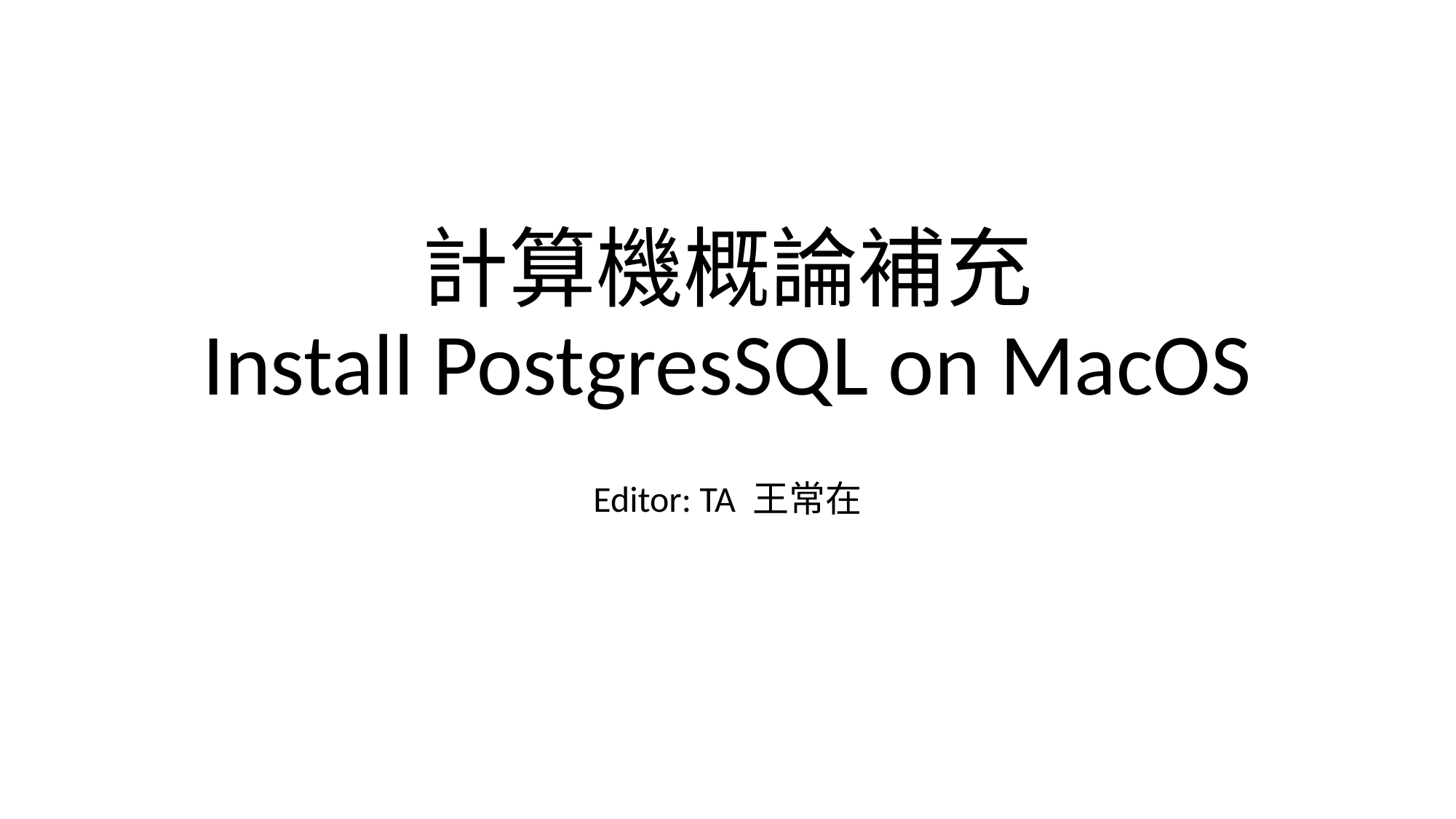

# 計算機概論補充 Install PostgresSQL on MacOS
Editor: TA 王常在